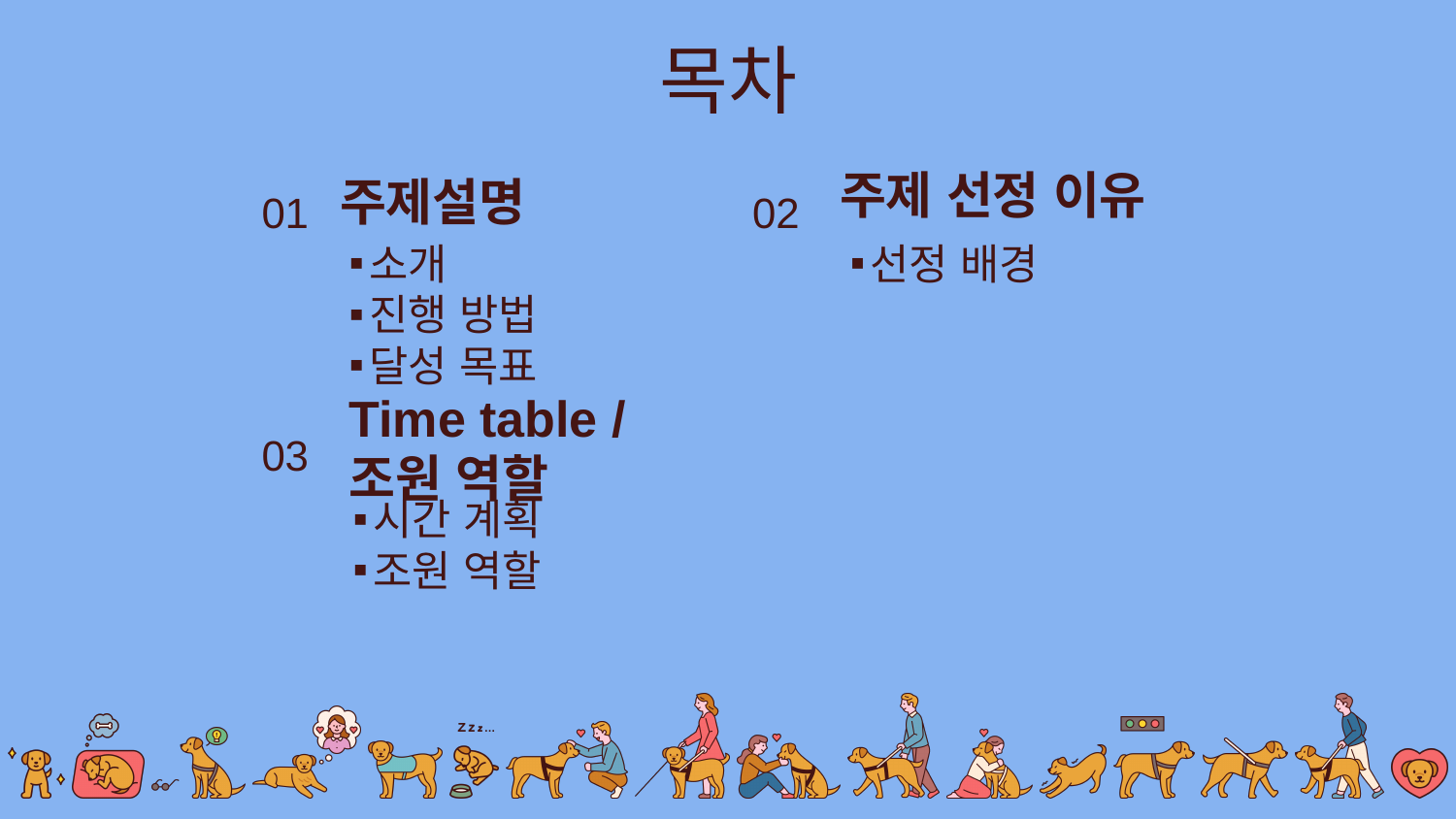

목차
01
02
주제 선정 이유

주제설명

선정 배경

소개
진행 방법
달성 목표
03
Time table / 조원 역할

시간 계획
조원 역할